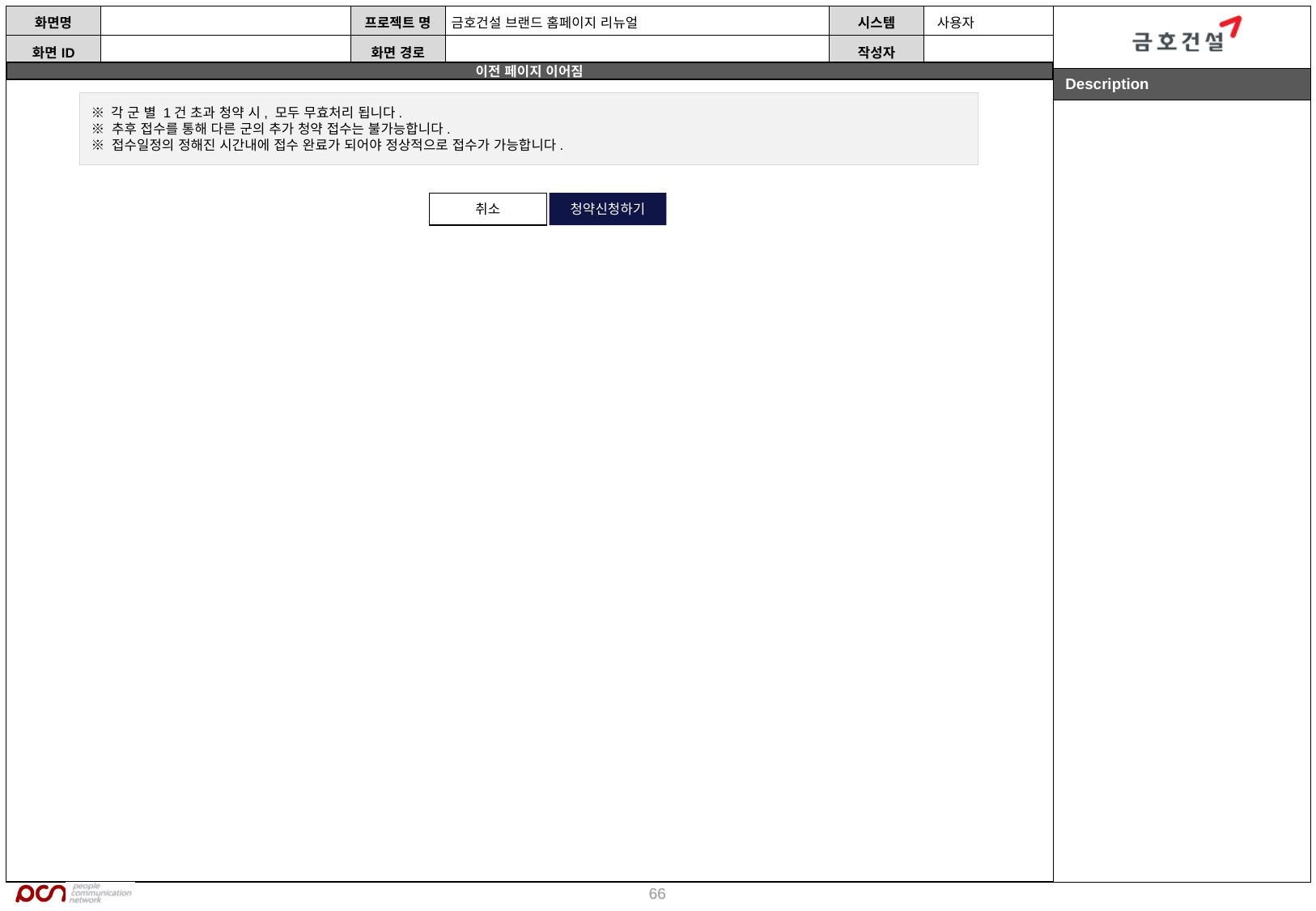

※ 각 군 별 1건 초과 청약 시, 모두 무효처리 됩니다.
※ 추후 접수를 통해 다른 군의 추가 청약 접수는 불가능합니다.
※ 접수일정의 정해진 시간내에 접수 완료가 되어야 정상적으로 접수가 가능합니다.
취소
청약신청하기